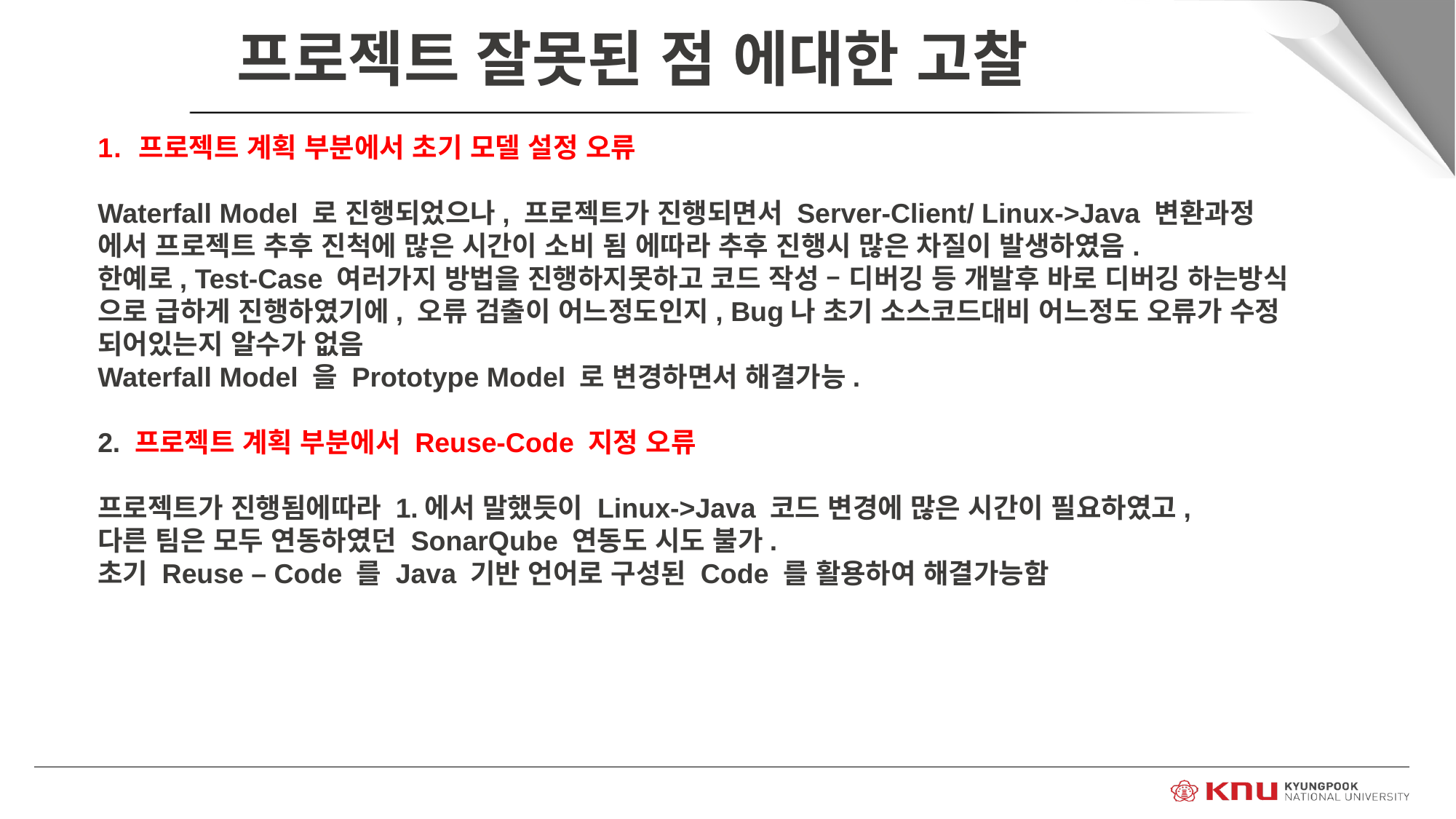

프로젝트 잘못된 점 에대한 고찰
프로젝트 계획 부분에서 초기 모델 설정 오류

Waterfall Model 로 진행되었으나, 프로젝트가 진행되면서 Server-Client/ Linux->Java 변환과정
에서 프로젝트 추후 진척에 많은 시간이 소비 됨 에따라 추후 진행시 많은 차질이 발생하였음.
한예로, Test-Case 여러가지 방법을 진행하지못하고 코드 작성 – 디버깅 등 개발후 바로 디버깅 하는방식 으로 급하게 진행하였기에, 오류 검출이 어느정도인지, Bug나 초기 소스코드대비 어느정도 오류가 수정 되어있는지 알수가 없음
Waterfall Model 을 Prototype Model 로 변경하면서 해결가능.

2. 프로젝트 계획 부분에서 Reuse-Code 지정 오류

프로젝트가 진행됨에따라 1.에서 말했듯이 Linux->Java 코드 변경에 많은 시간이 필요하였고,
다른 팀은 모두 연동하였던 SonarQube 연동도 시도 불가.
초기 Reuse – Code 를 Java 기반 언어로 구성된 Code 를 활용하여 해결가능함